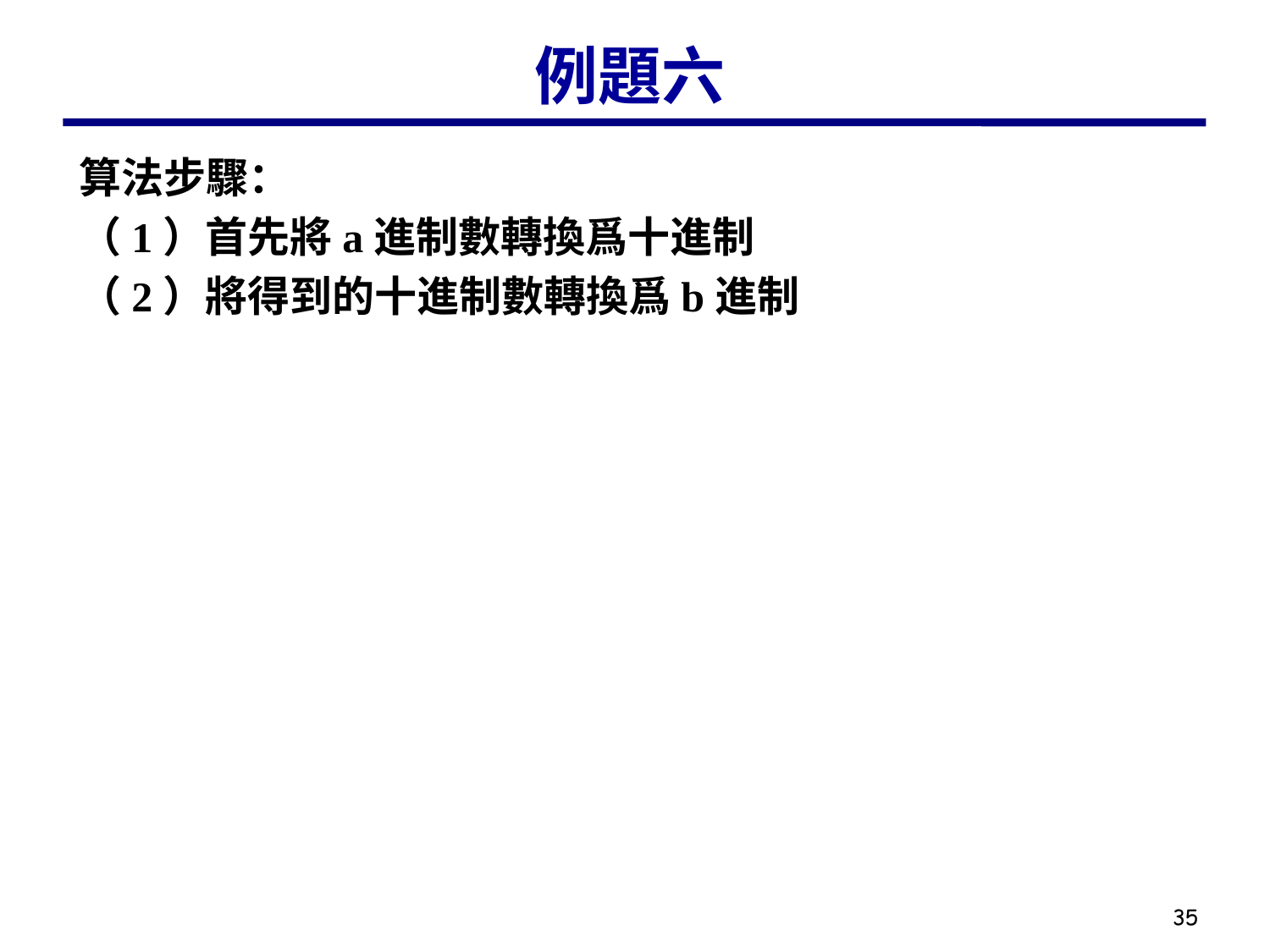

# 例題六
算法步驟：
（1）首先將a進制數轉換爲十進制
（2）將得到的十進制數轉換爲b進制